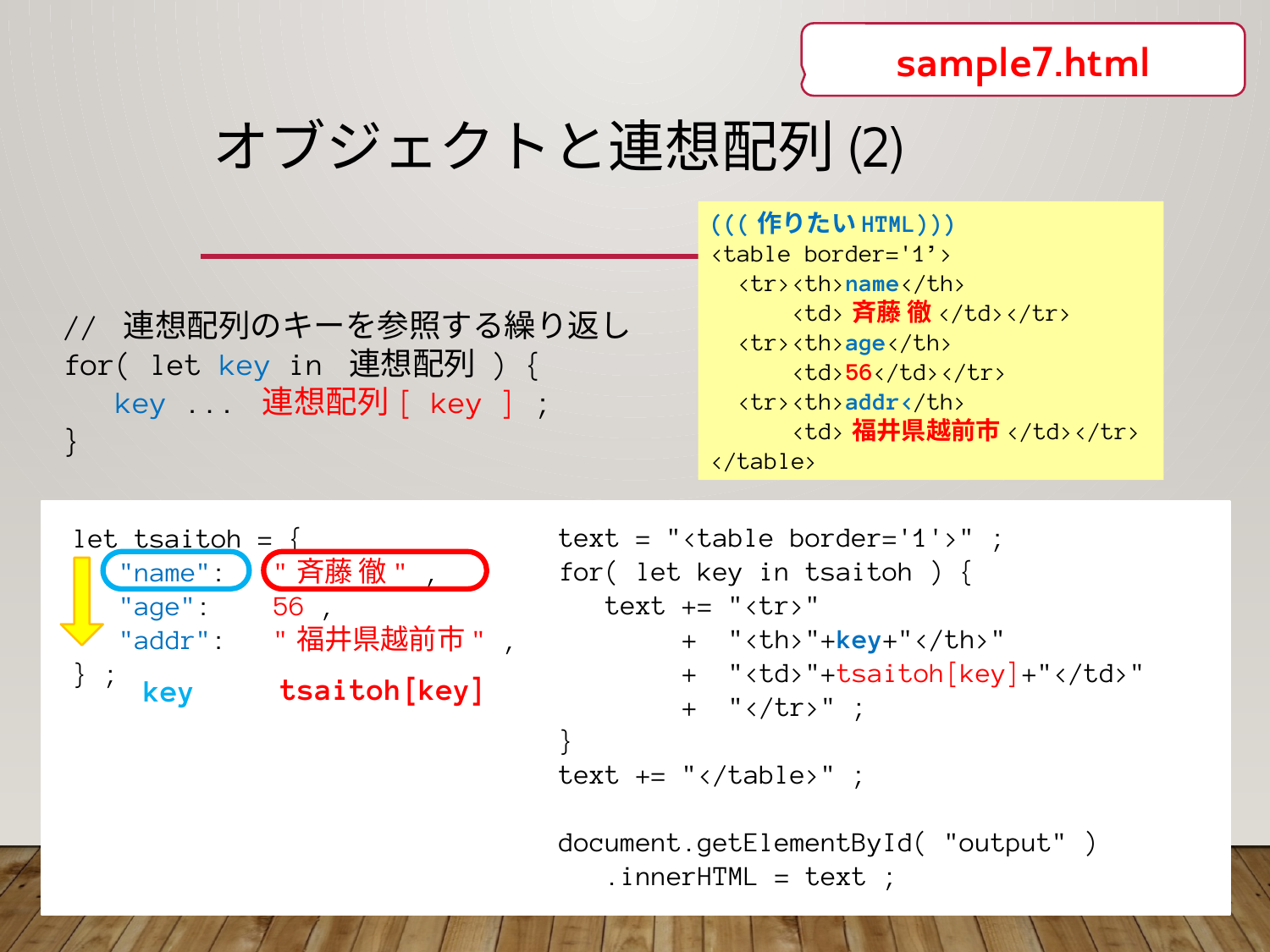

sample7.html
# オブジェクトと連想配列(2)
(((作りたいHTML)))
<table border='1’>
  <tr><th>name</th>
      <td>斉藤 徹</td></tr>
  <tr><th>age</th>
      <td>56</td></tr>
  <tr><th>addr</th>
      <td>福井県越前市</td></tr>
</table>
// 連想配列のキーを参照する繰り返し
for( let key in 連想配列 ) {
   key ... 連想配列[ key ] ;
}

text = "<table border='1'>" ;
for( let key in tsaitoh ) {
   text += "<tr>"
        +  "<th>"+key+"</th>"
        +  "<td>"+tsaitoh[key]+"</td>"
        +  "</tr>" ;
}
text += "</table>" ;

document.getElementById( "output" )
   .innerHTML = text ;
let tsaitoh = {
   "name":   "斉藤 徹" ,
   "age":    56 ,
   "addr":   "福井県越前市" ,
} ;

tsaitoh[key]
key